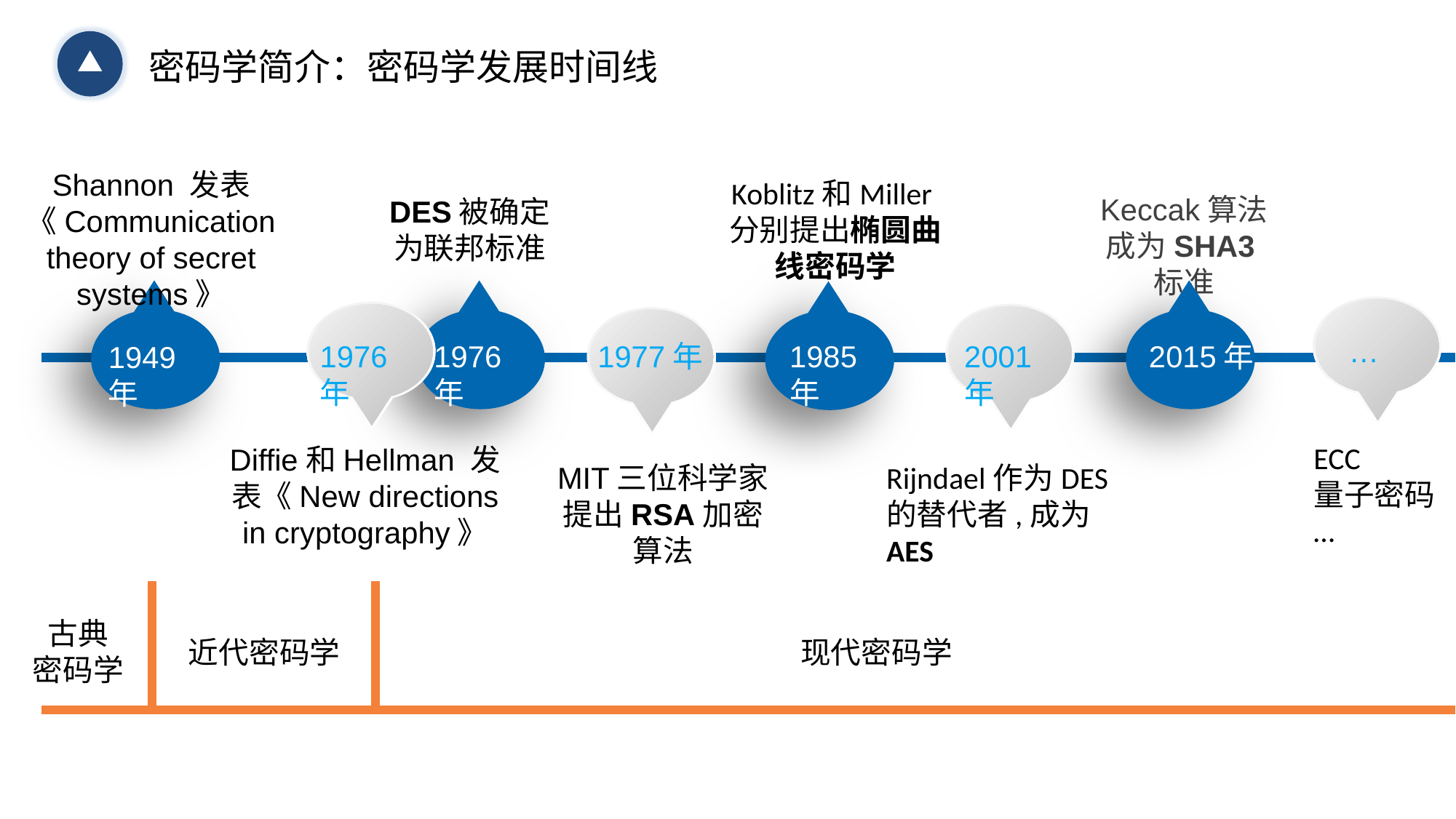

密码学简介：密码学发展时间线

Shannon 发表《Communication theory of secret systems》
Koblitz和Miller分别提出椭圆曲线密码学
Keccak算法成为SHA3标准
DES被确定为联邦标准

…
1976年
1976年
1977年
1985年
2015年
2001年
1949年
ECC
量子密码
…
Diffie和Hellman 发表《New directions in cryptography》
MIT三位科学家提出RSA加密算法
Rijndael作为DES的替代者,成为AES
古典
密码学
近代密码学
现代密码学